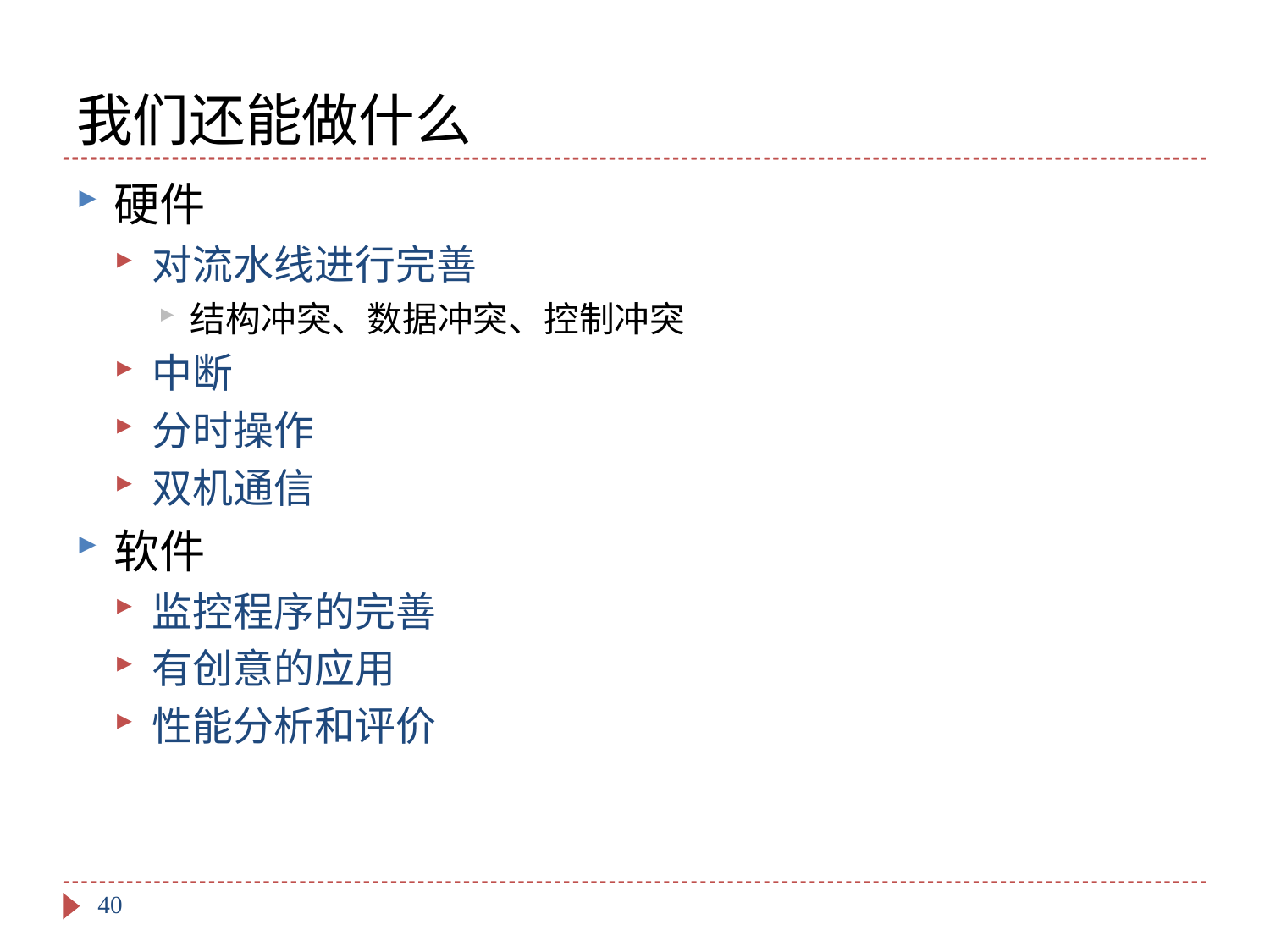

# 我们还能做什么
硬件
对流水线进行完善
结构冲突、数据冲突、控制冲突
中断
分时操作
双机通信
软件
监控程序的完善
有创意的应用
性能分析和评价

40